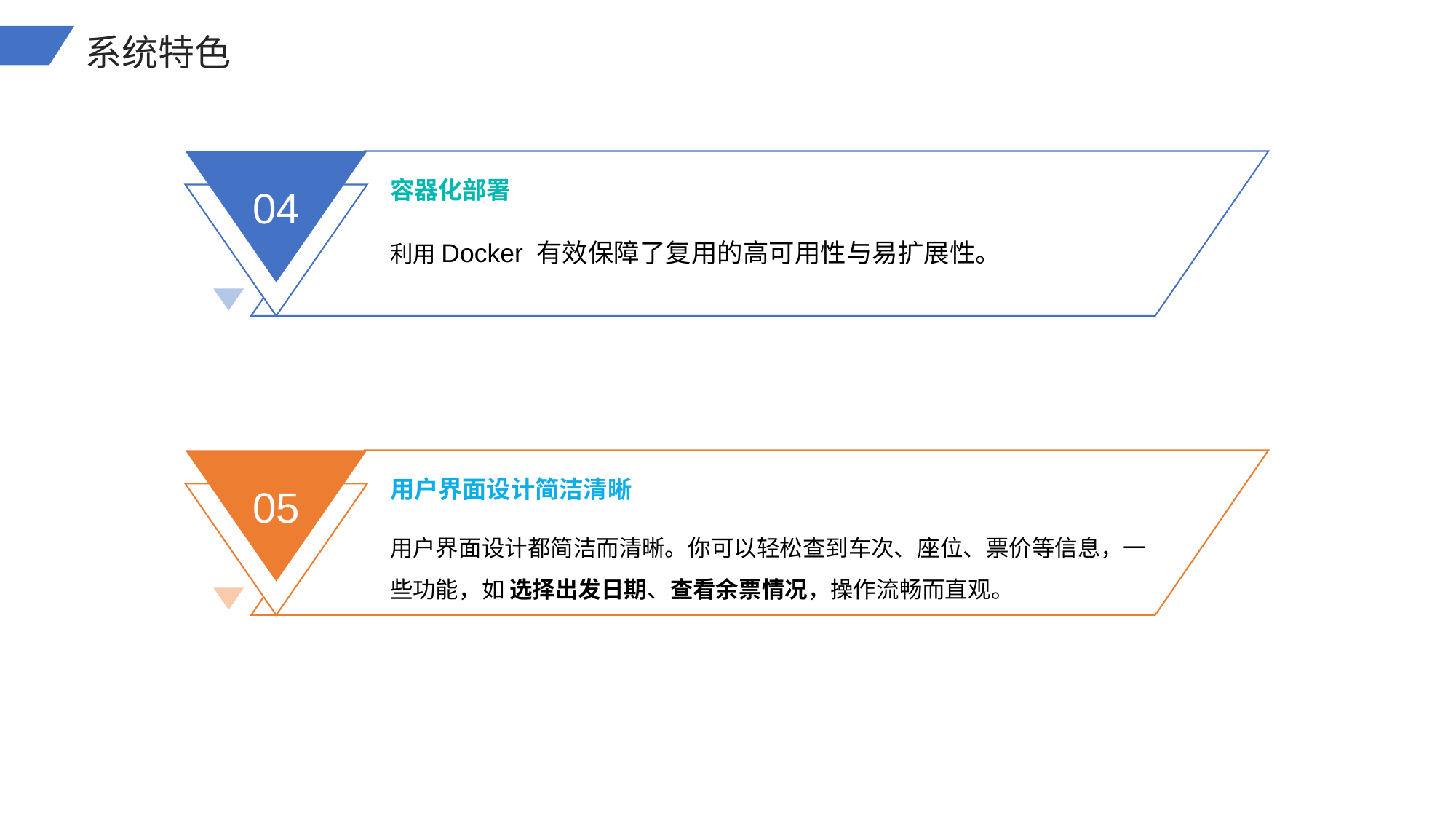

系统特色

04
容器化部署

利用Docker 有效保障了复用的高可用性与易扩展性。

05
用户界面设计简洁清晰

用户界面设计都简洁而清晰。你可以轻松查到车次、座位、票价等信息，一些功能，如 选择出发日期、查看余票情况，操作流畅而直观。